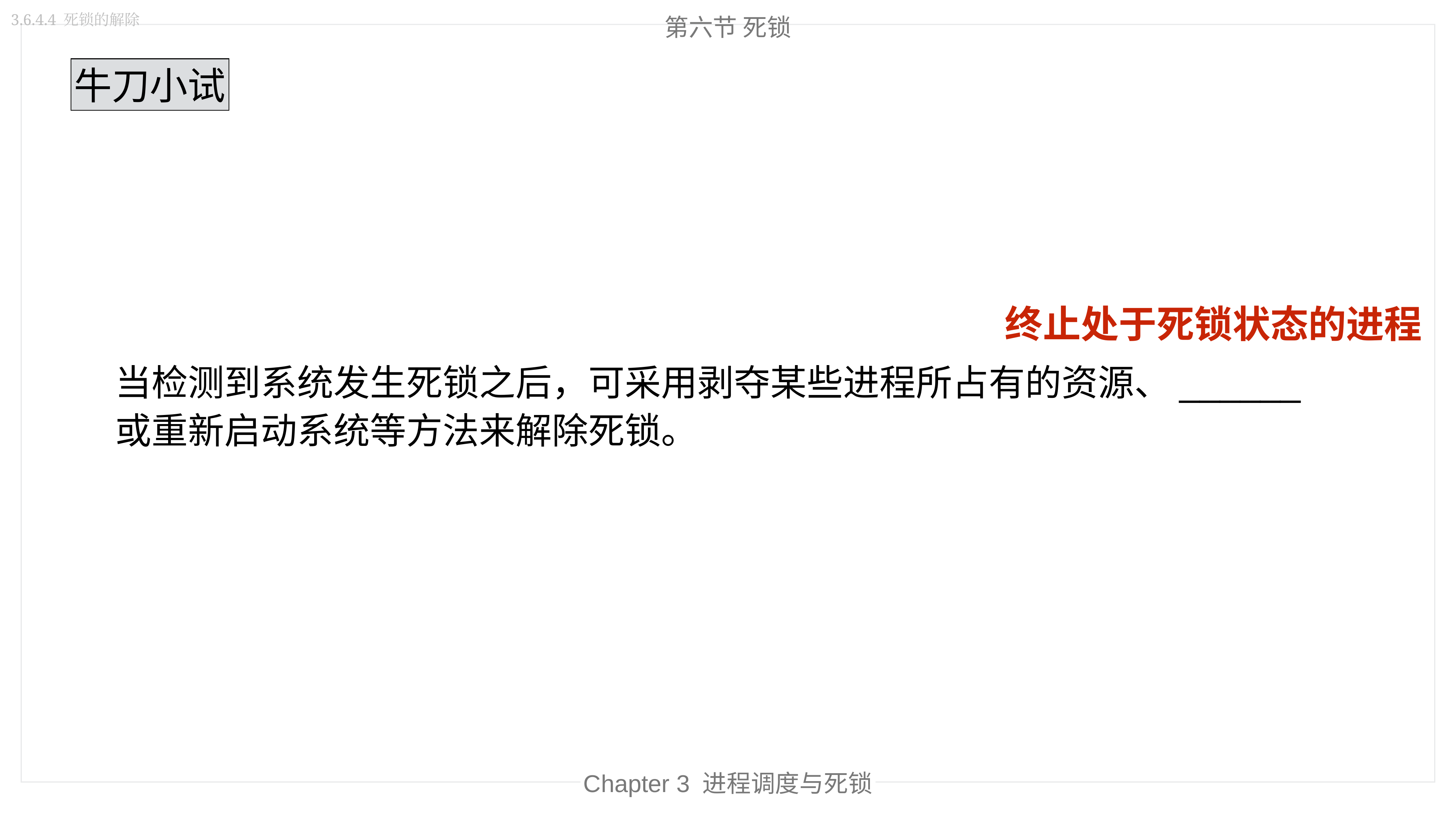

第六节 死锁
3.6.4.4 死锁的解除
牛刀小试
终止处于死锁状态的进程
当检测到系统发生死锁之后，可采用剥夺某些进程所占有的资源、______或重新启动系统等方法来解除死锁。
Chapter 3 进程调度与死锁